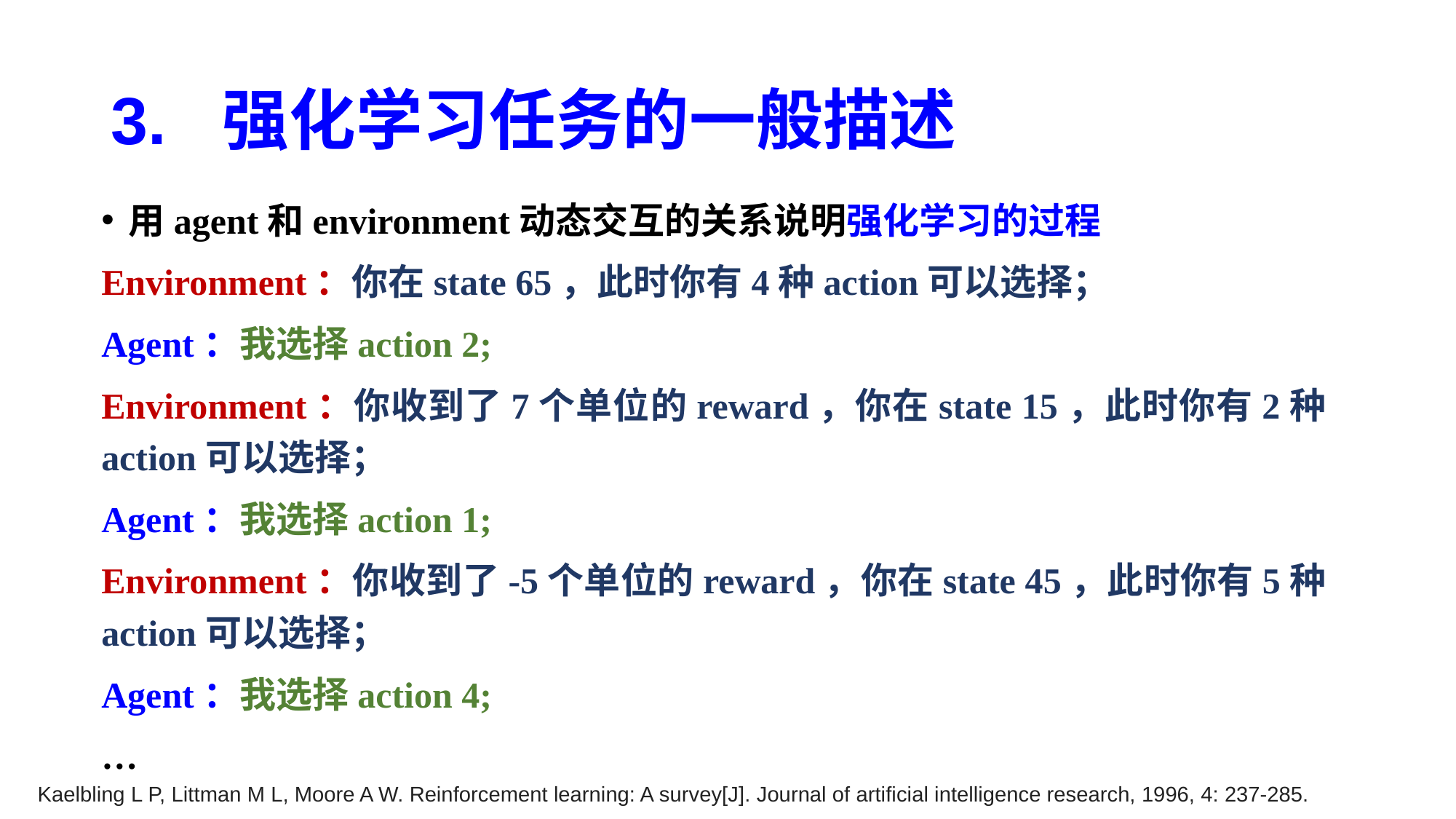

# 3. 强化学习任务的一般描述
用agent和environment动态交互的关系说明强化学习的过程
Environment：你在state 65，此时你有4种action可以选择；
Agent：我选择action 2;
Environment：你收到了7个单位的reward，你在state 15，此时你有2种action可以选择；
Agent：我选择action 1;
Environment：你收到了-5个单位的reward，你在state 45，此时你有5种action可以选择；
Agent：我选择action 4;
…

Kaelbling L P, Littman M L, Moore A W. Reinforcement learning: A survey[J]. Journal of artificial intelligence research, 1996, 4: 237-285.